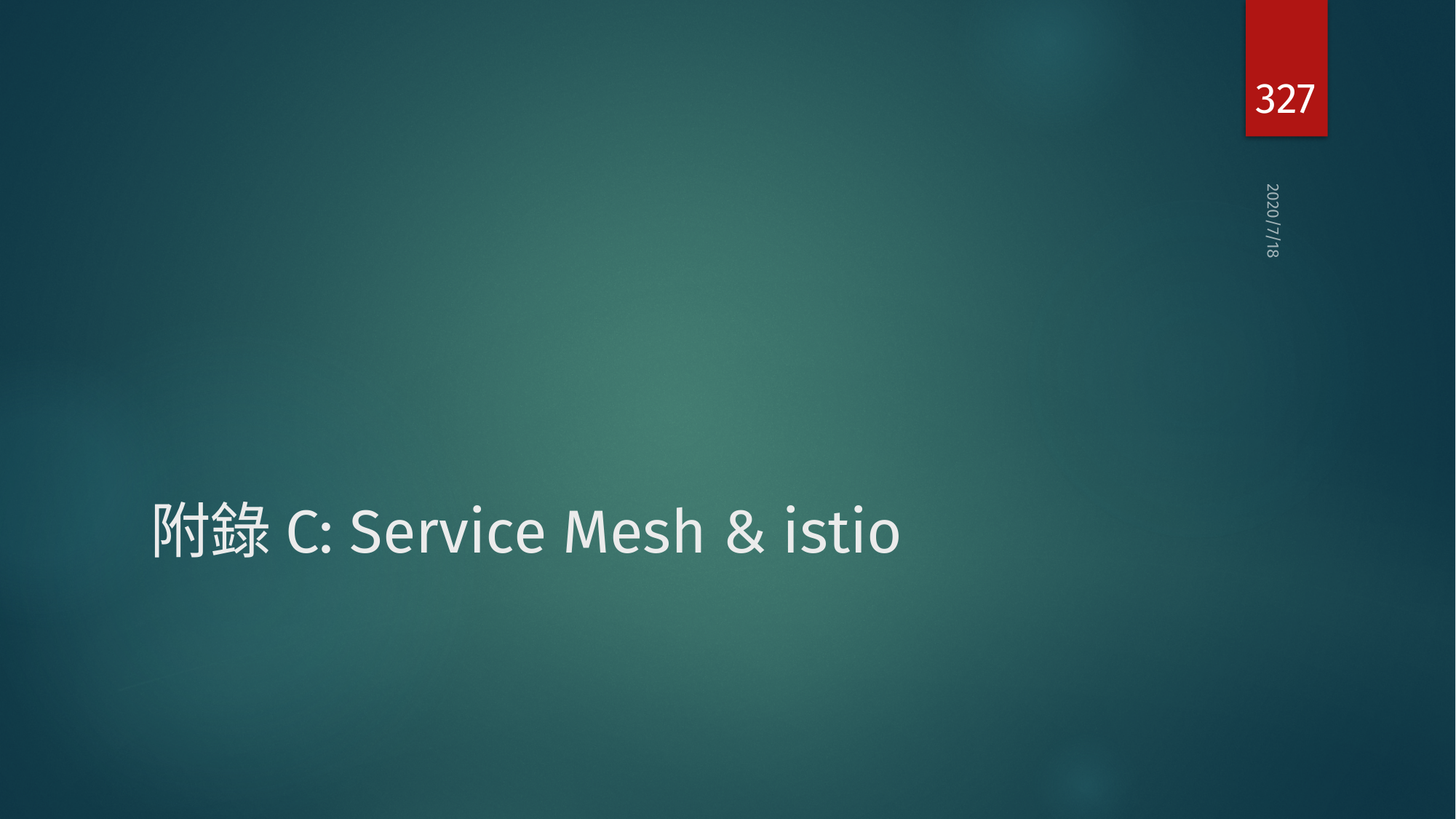

327
2020/7/18
# 附錄C: Service Mesh & istio